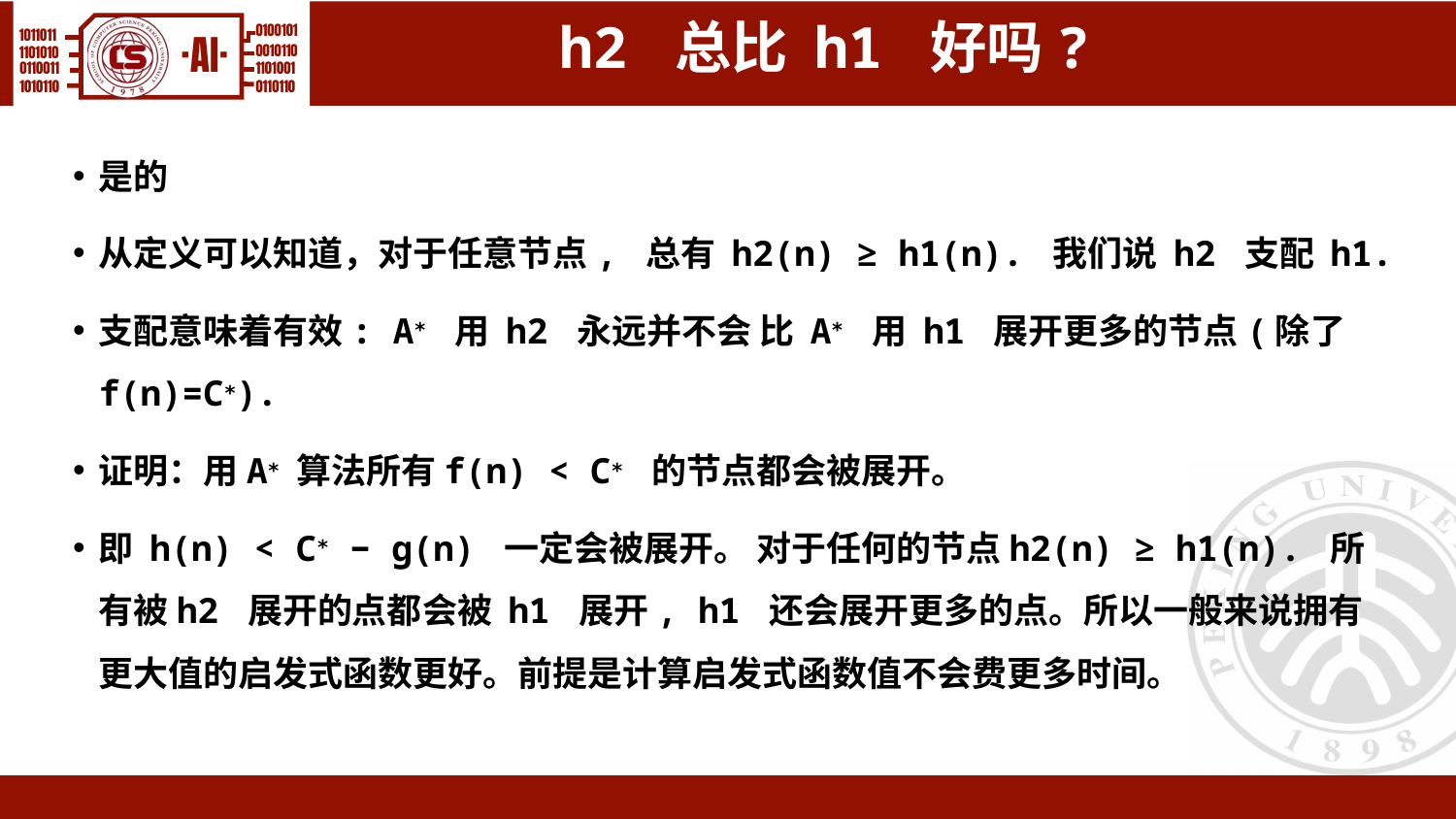

# h2 总比 h1 好吗?
是的
从定义可以知道，对于任意节点, 总有 h2(n) ≥ h1(n). 我们说 h2 支配 h1.
支配意味着有效: A∗ 用 h2 永远并不会 比 A∗ 用 h1 展开更多的节点(除了f(n)=C∗).
证明：用A∗ 算法所有f(n) < C∗ 的节点都会被展开。
即 h(n) < C∗ − g(n) 一定会被展开。 对于任何的节点h2(n) ≥ h1(n). 所有被h2 展开的点都会被 h1 展开, h1 还会展开更多的点。所以一般来说拥有更大值的启发式函数更好。前提是计算启发式函数值不会费更多时间。